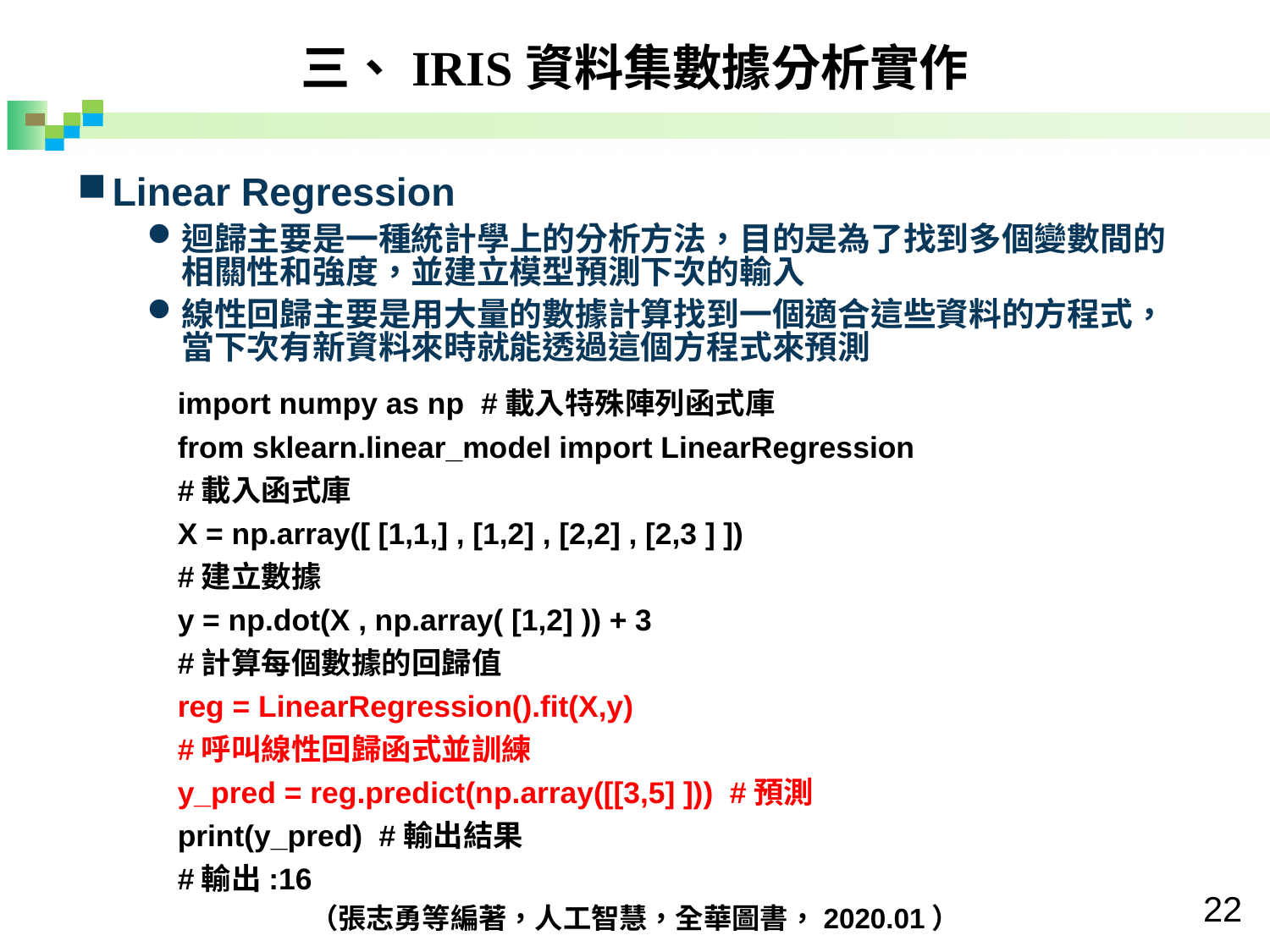

三、IRIS資料集數據分析實作
Linear Regression
迴歸主要是一種統計學上的分析方法，目的是為了找到多個變數間的相關性和強度，並建立模型預測下次的輸入
線性回歸主要是用大量的數據計算找到一個適合這些資料的方程式，當下次有新資料來時就能透過這個方程式來預測

import numpy as np  #載入特殊陣列函式庫
from sklearn.linear_model import LinearRegression
#載入函式庫
X = np.array([ [1,1,] , [1,2] , [2,2] , [2,3 ] ])
#建立數據
y = np.dot(X , np.array( [1,2] )) + 3
#計算每個數據的回歸值
reg = LinearRegression().fit(X,y)
#呼叫線性回歸函式並訓練
y_pred = reg.predict(np.array([[3,5] ]))  #預測
print(y_pred)  #輸出結果
#輸出:16
（張志勇等編著，人工智慧，全華圖書，2020.01）